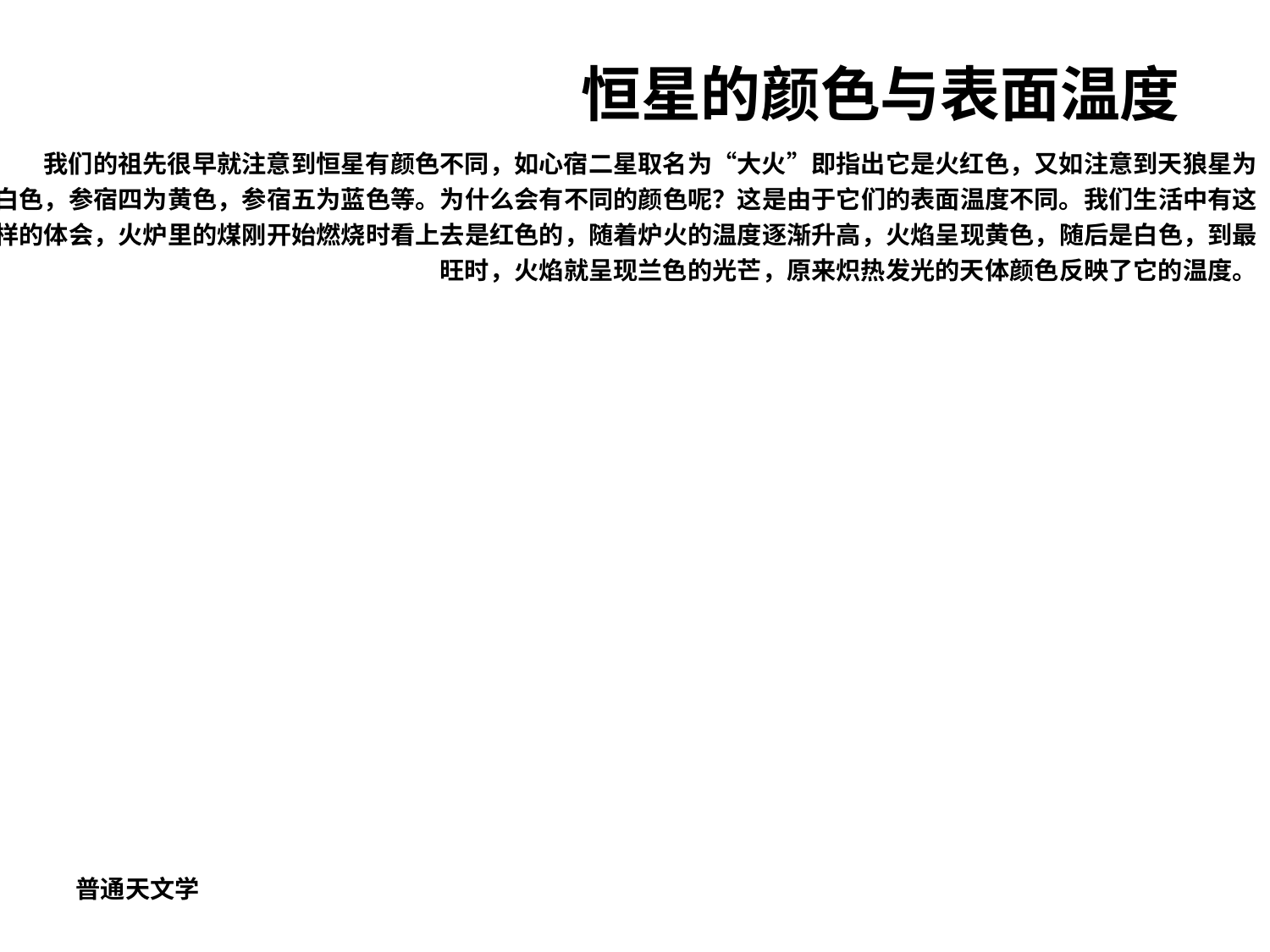

恒星的颜色与表面温度
     我们的祖先很早就注意到恒星有颜色不同，如心宿二星取名为“大火”即指出它是火红色，又如注意到天狼星为白色，参宿四为黄色，参宿五为蓝色等。为什么会有不同的颜色呢？这是由于它们的表面温度不同。我们生活中有这样的体会，火炉里的煤刚开始燃烧时看上去是红色的，随着炉火的温度逐渐升高，火焰呈现黄色，随后是白色，到最旺时，火焰就呈现兰色的光芒，原来炽热发光的天体颜色反映了它的温度。
普通天文学